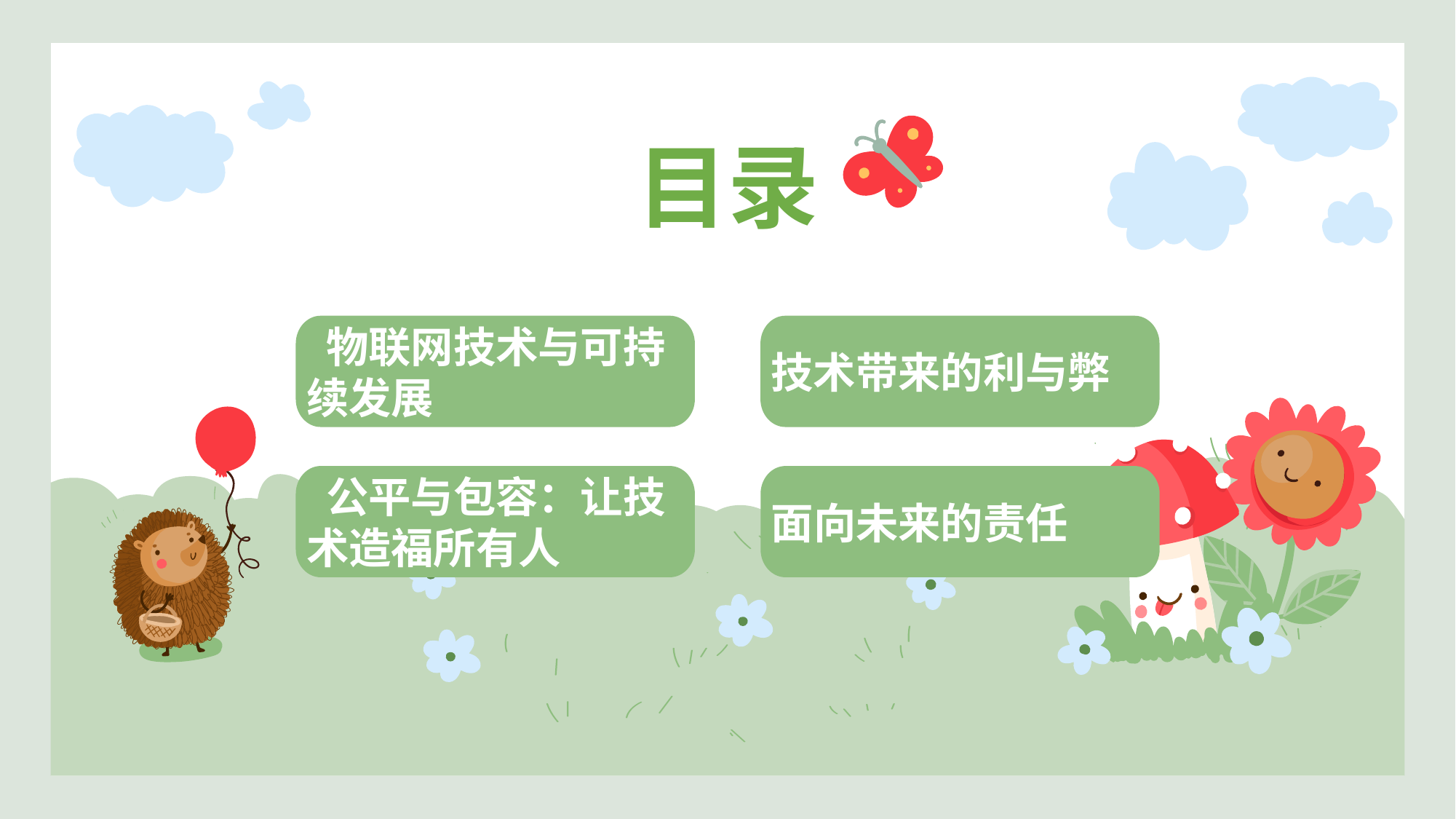

目录

 物联网技术与可持续发展
技术带来的利与弊

 公平与包容：让技术造福所有人
面向未来的责任